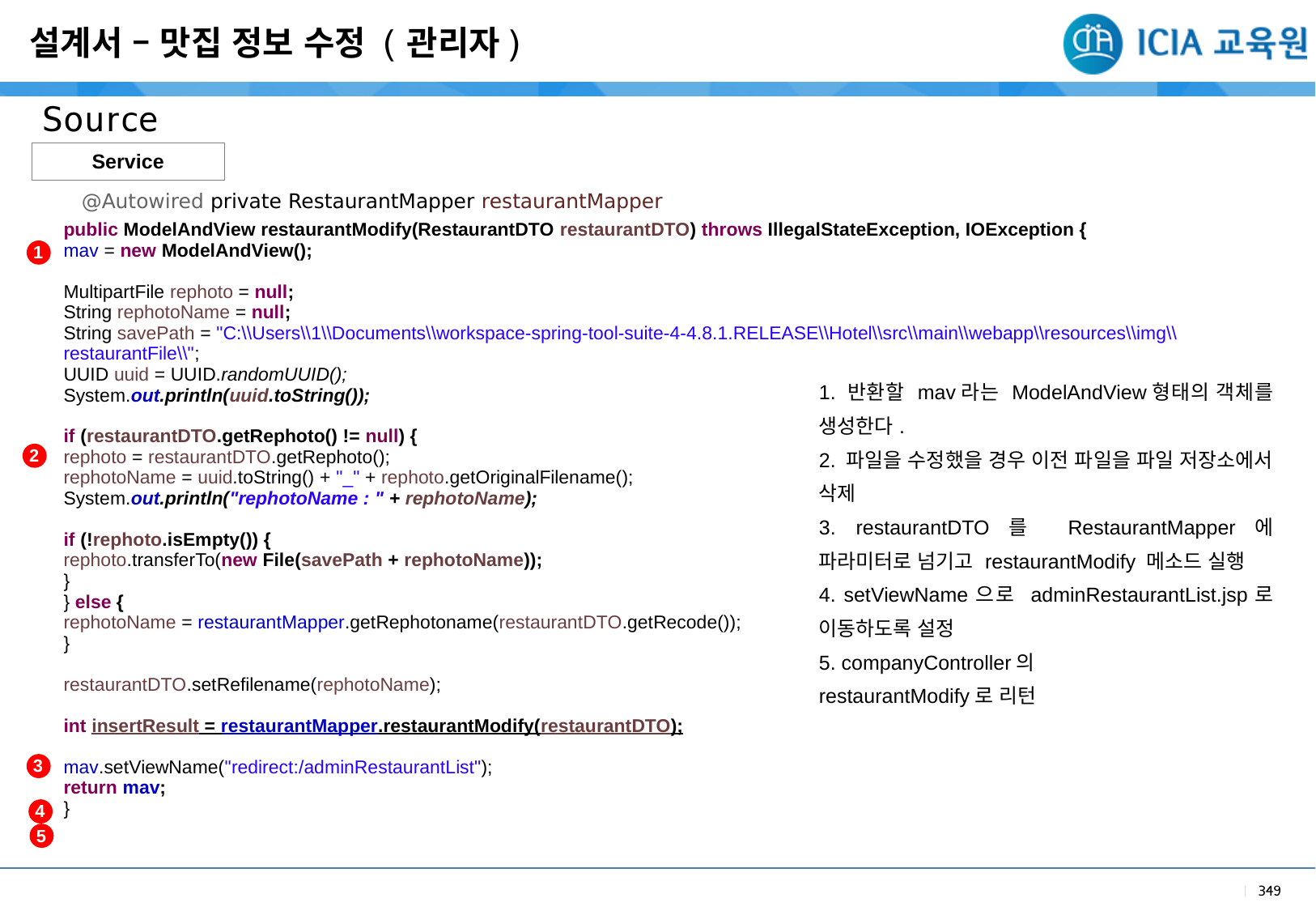

설계서 – 맛집 정보 수정 (관리자)
Source
Service
@Autowired private RestaurantMapper restaurantMapper
| public ModelAndView restaurantModify(RestaurantDTO restaurantDTO) throws IllegalStateException, IOException { mav = new ModelAndView(); MultipartFile rephoto = null; String rephotoName = null; String savePath = "C:\\Users\\1\\Documents\\workspace-spring-tool-suite-4-4.8.1.RELEASE\\Hotel\\src\\main\\webapp\\resources\\img\\restaurantFile\\"; UUID uuid = UUID.randomUUID(); System.out.println(uuid.toString()); if (restaurantDTO.getRephoto() != null) { rephoto = restaurantDTO.getRephoto(); rephotoName = uuid.toString() + "\_" + rephoto.getOriginalFilename(); System.out.println("rephotoName : " + rephotoName); if (!rephoto.isEmpty()) { rephoto.transferTo(new File(savePath + rephotoName)); } } else { rephotoName = restaurantMapper.getRephotoname(restaurantDTO.getRecode()); } restaurantDTO.setRefilename(rephotoName); int insertResult = restaurantMapper.restaurantModify(restaurantDTO); mav.setViewName("redirect:/adminRestaurantList"); return mav; } |
| --- |
1

|  |
| --- |
| 1. 반환할 mav라는 ModelAndView형태의 객체를 생성한다. 2. 파일을 수정했을 경우 이전 파일을 파일 저장소에서 삭제 3. restaurantDTO를 RestaurantMapper에 파라미터로 넘기고 restaurantModify 메소드 실행 4. setViewName으로 adminRestaurantList.jsp로 이동하도록 설정 5. companyController의 restaurantModify로 리턴 |
2

3

4

5